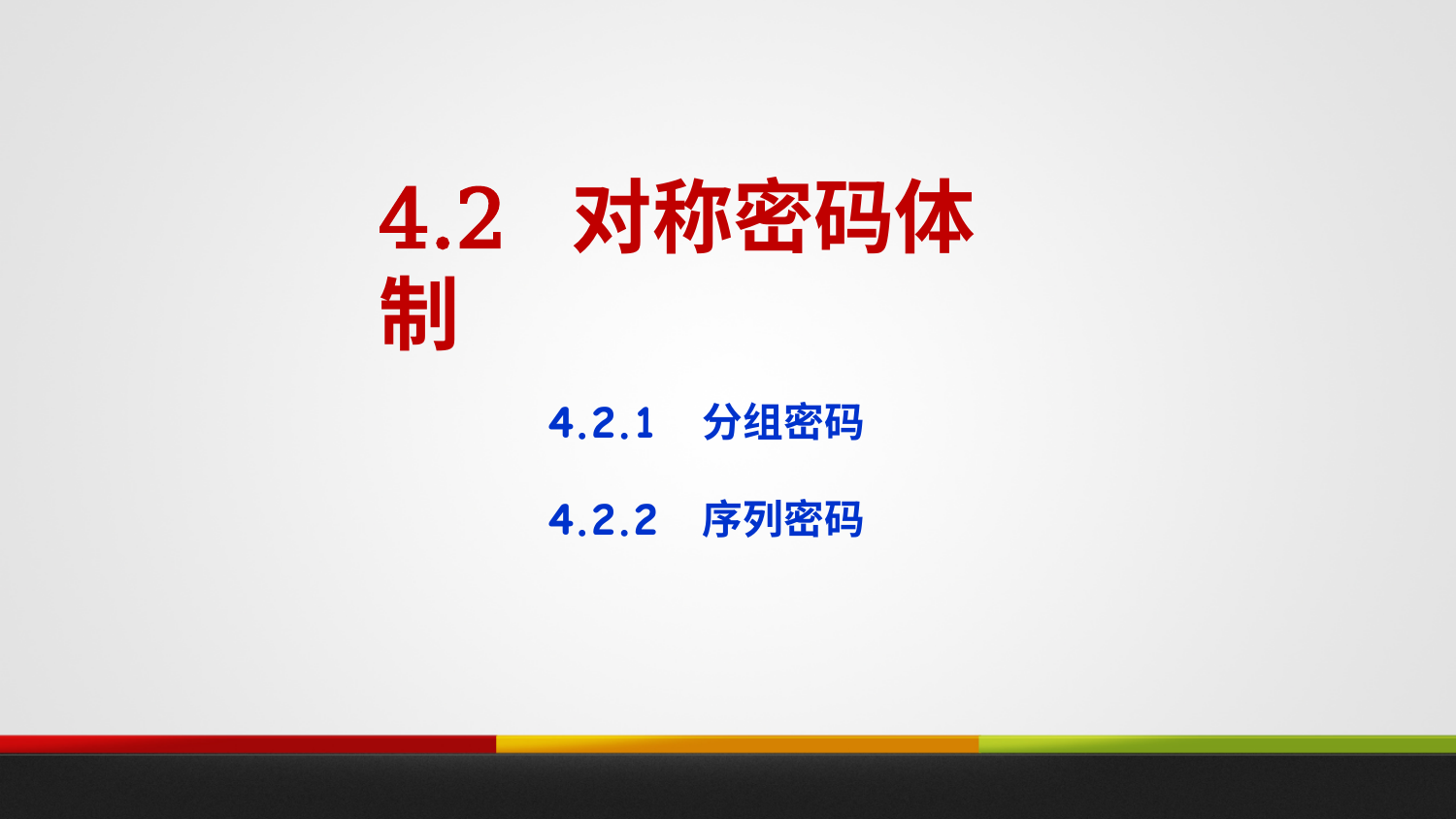

# 4.2  对称密码体制
4.2.1  分组密码
4.2.2  序列密码